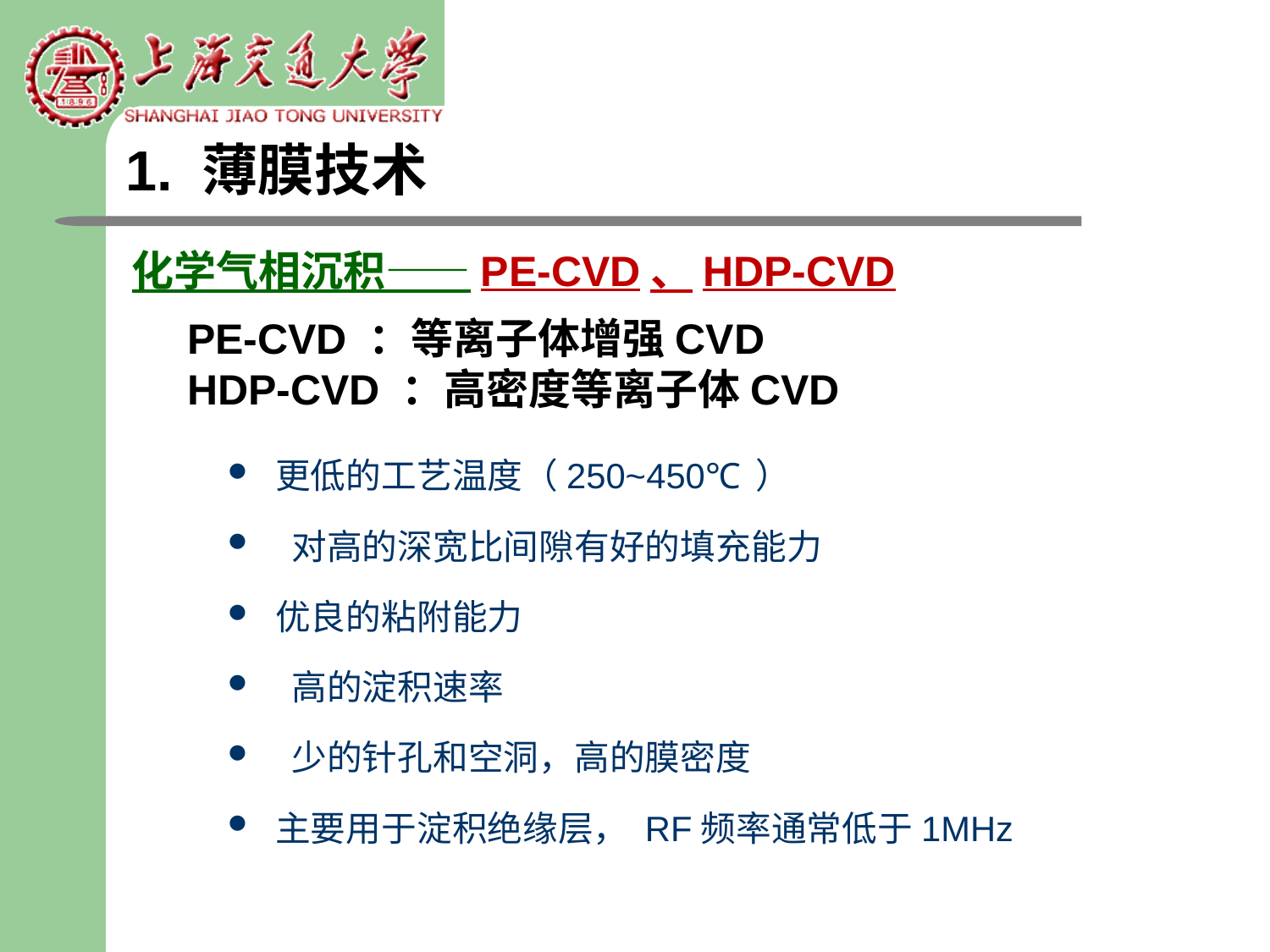

1. 薄膜技术
化学气相沉积——PE-CVD、HDP-CVD
PE-CVD ：等离子体增强CVD
HDP-CVD ：高密度等离子体CVD
更低的工艺温度（250~450℃）
 对高的深宽比间隙有好的填充能力
优良的粘附能力
 高的淀积速率
 少的针孔和空洞，高的膜密度
主要用于淀积绝缘层， RF频率通常低于1MHz